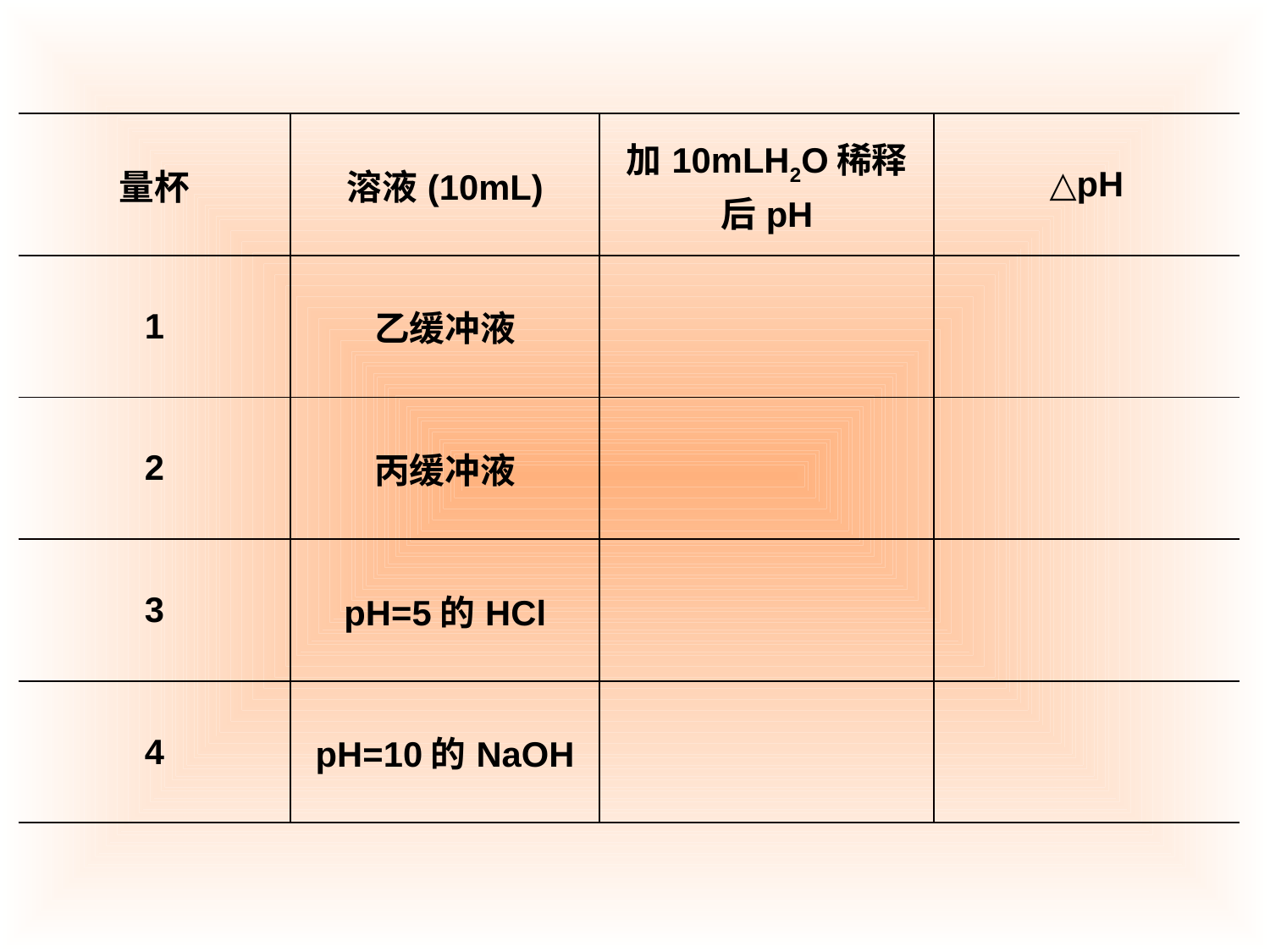

| 量杯 | 溶液(10mL) | 加10mLH2O稀释后pH | △pH |
| --- | --- | --- | --- |
| 1 | 乙缓冲液 |  |  |
| 2 | 丙缓冲液 |  |  |
| 3 | pH=5的HCl |  |  |
| 4 | pH=10的NaOH |  |  |